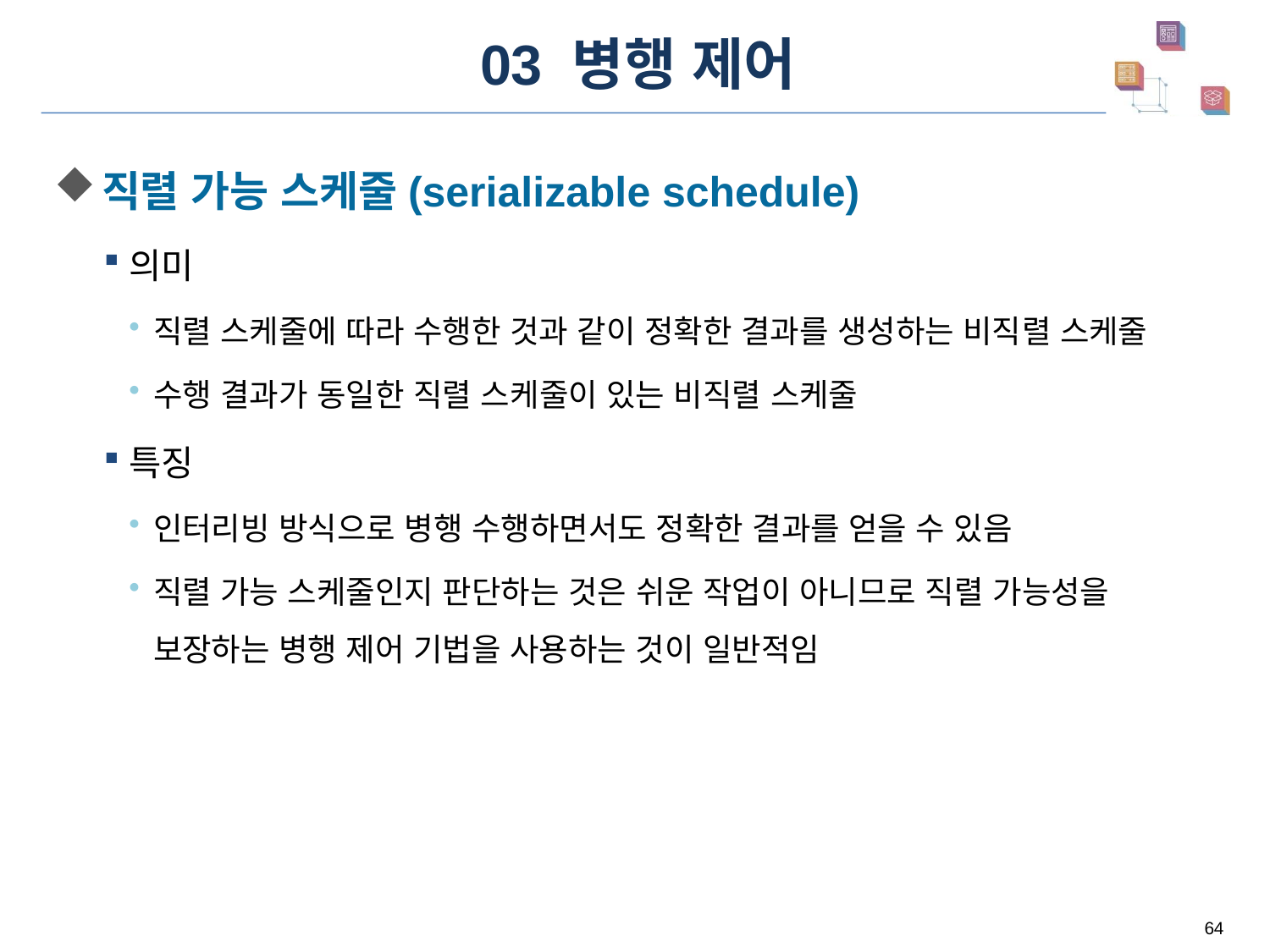

# 03 병행 제어
직렬 가능 스케줄(serializable schedule)
의미
직렬 스케줄에 따라 수행한 것과 같이 정확한 결과를 생성하는 비직렬 스케줄
수행 결과가 동일한 직렬 스케줄이 있는 비직렬 스케줄
특징
인터리빙 방식으로 병행 수행하면서도 정확한 결과를 얻을 수 있음
직렬 가능 스케줄인지 판단하는 것은 쉬운 작업이 아니므로 직렬 가능성을
보장하는 병행 제어 기법을 사용하는 것이 일반적임